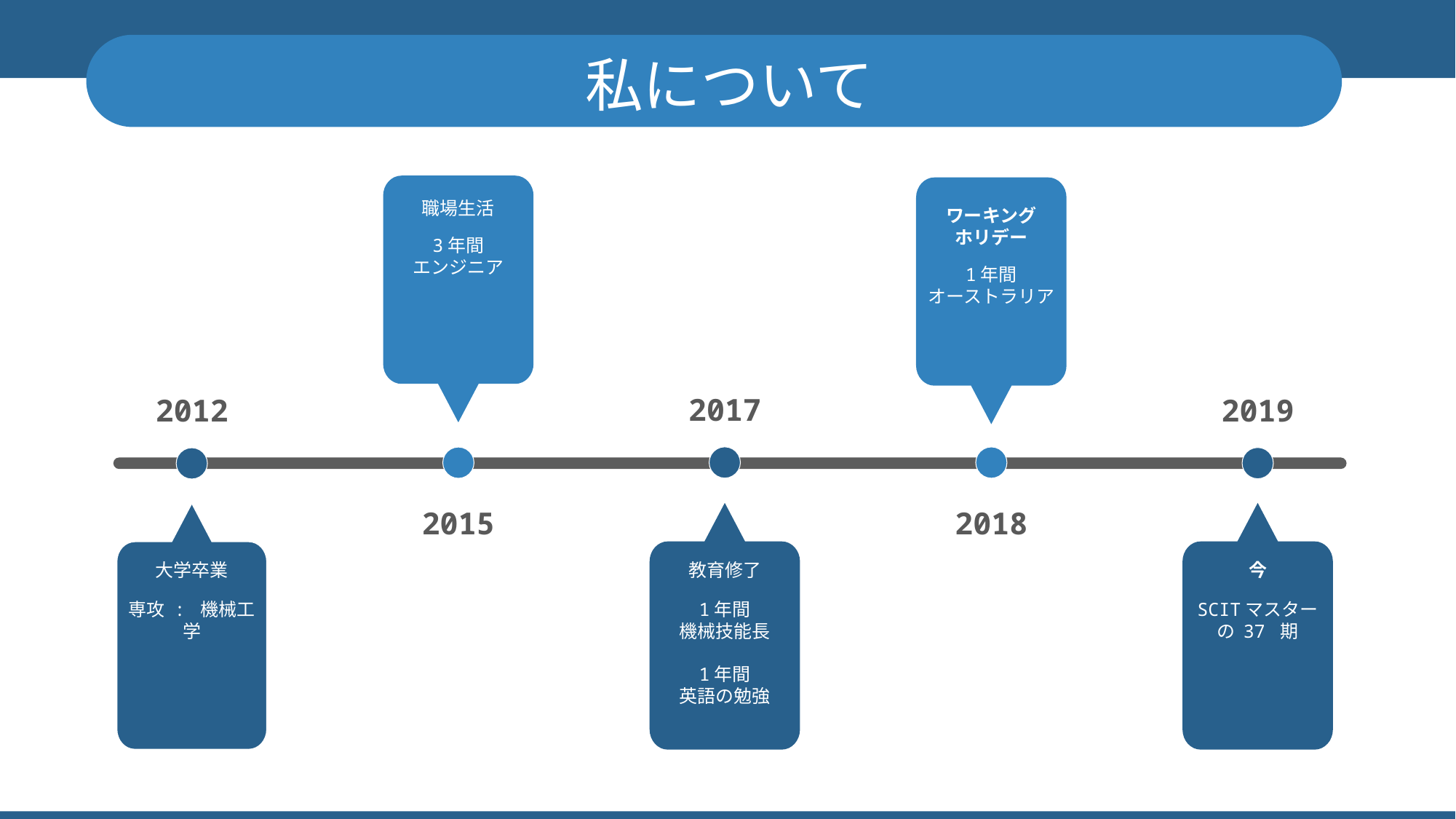

私について

職場生活
3年間
エンジニア
ワーキング
ホリデー

1年間
オーストラリア
2017
2019
2012

2018
2015

大学卒業
専攻 : 機械工学
教育修了
1年間
機械技能長

1年間
英語の勉強
今
SCITマスターの 37 期